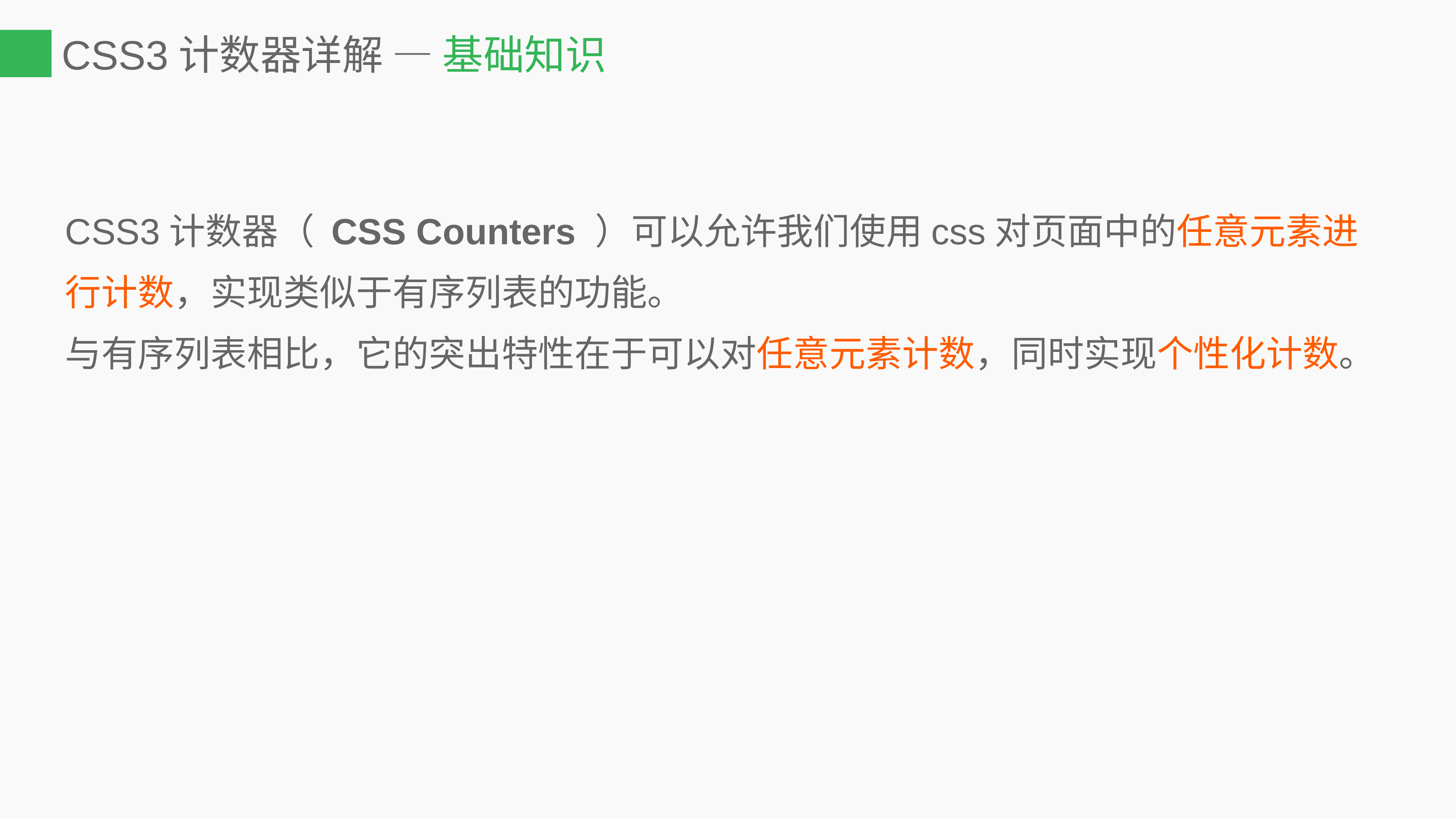

# CSS3计数器详解 — 基础知识
CSS3计数器（ CSS Counters ）可以允许我们使用css对页面中的任意元素进行计数，实现类似于有序列表的功能。
与有序列表相比，它的突出特性在于可以对任意元素计数，同时实现个性化计数。